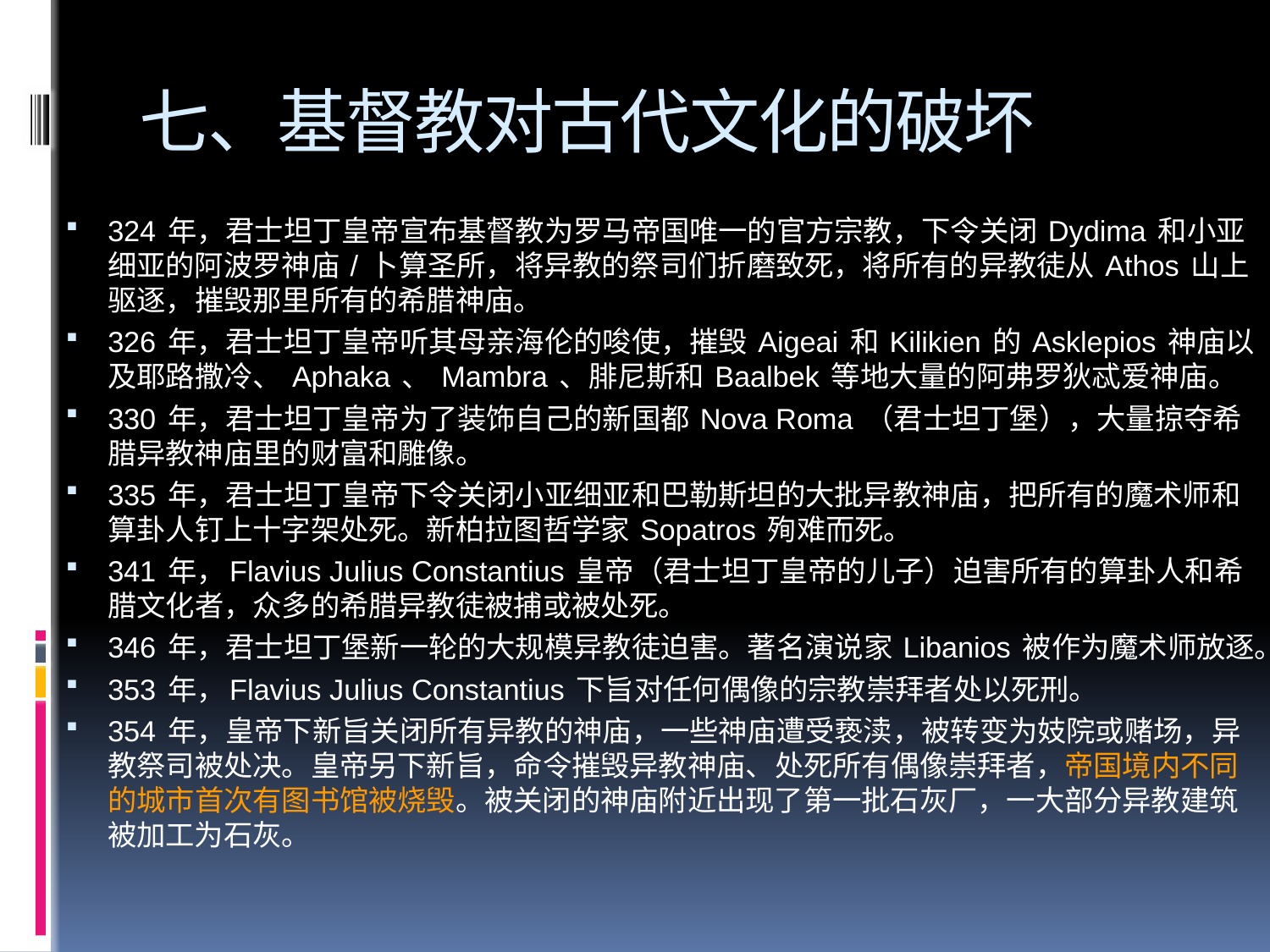

# 七、基督教对古代文化的破坏
324 年，君士坦丁皇帝宣布基督教为罗马帝国唯一的官方宗教，下令关闭 Dydima 和小亚细亚的阿波罗神庙 / 卜算圣所，将异教的祭司们折磨致死，将所有的异教徒从 Athos 山上驱逐，摧毁那里所有的希腊神庙。
326 年，君士坦丁皇帝听其母亲海伦的唆使，摧毁 Aigeai 和 Kilikien 的 Asklepios 神庙以及耶路撒冷、 Aphaka 、 Mambra 、腓尼斯和 Baalbek 等地大量的阿弗罗狄忒爱神庙。
330 年，君士坦丁皇帝为了装饰自己的新国都 Nova Roma （君士坦丁堡），大量掠夺希腊异教神庙里的财富和雕像。
335 年，君士坦丁皇帝下令关闭小亚细亚和巴勒斯坦的大批异教神庙，把所有的魔术师和算卦人钉上十字架处死。新柏拉图哲学家 Sopatros 殉难而死。
341 年，Flavius Julius Constantius 皇帝（君士坦丁皇帝的儿子）迫害所有的算卦人和希腊文化者，众多的希腊异教徒被捕或被处死。
346 年，君士坦丁堡新一轮的大规模异教徒迫害。著名演说家 Libanios 被作为魔术师放逐。
353 年，Flavius Julius Constantius 下旨对任何偶像的宗教崇拜者处以死刑。
354 年，皇帝下新旨关闭所有异教的神庙，一些神庙遭受亵渎，被转变为妓院或赌场，异教祭司被处决。皇帝另下新旨，命令摧毁异教神庙、处死所有偶像崇拜者，帝国境内不同的城市首次有图书馆被烧毁。被关闭的神庙附近出现了第一批石灰厂，一大部分异教建筑被加工为石灰。